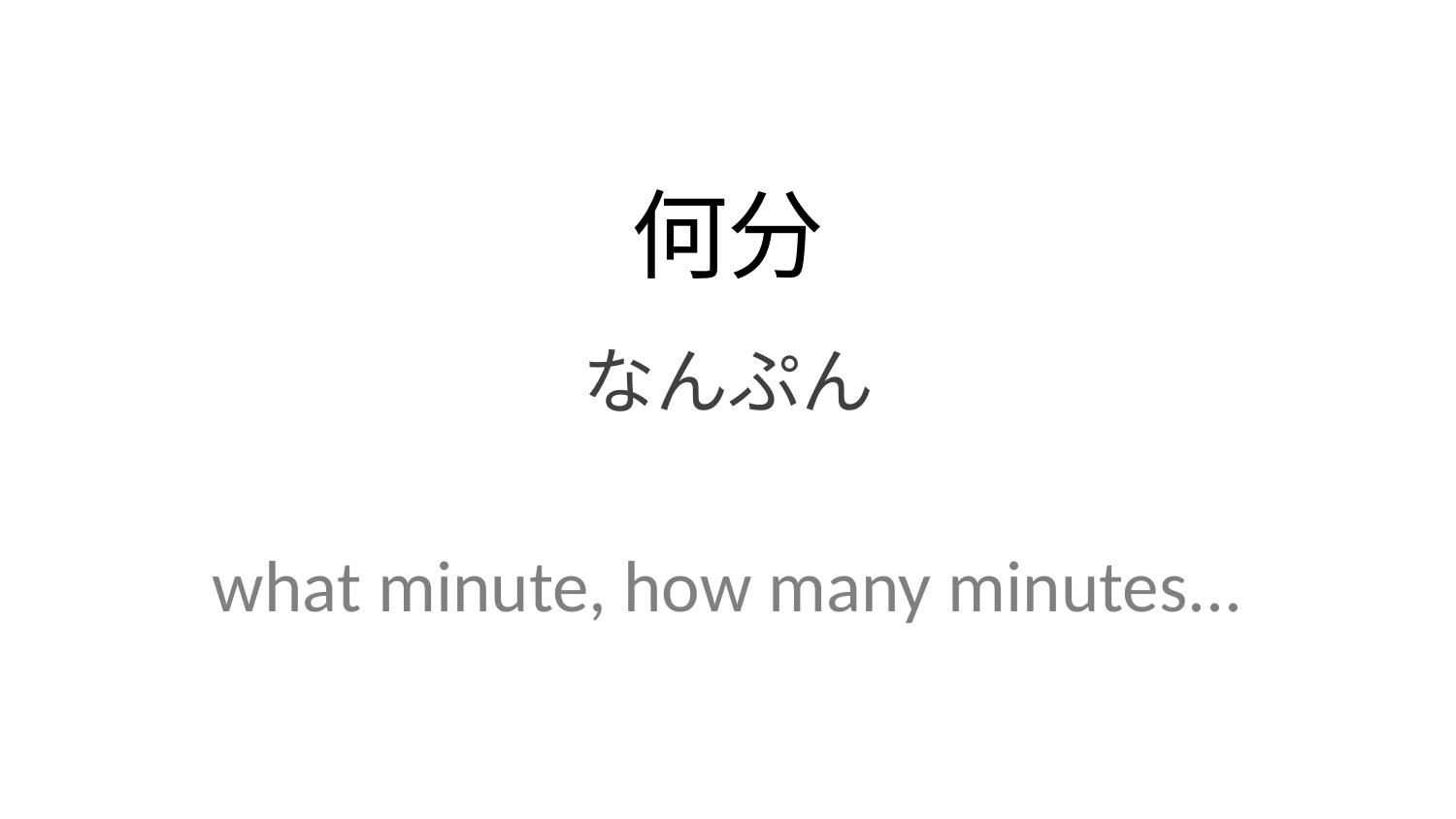

何分

なんぷん
what minute, how many minutes...